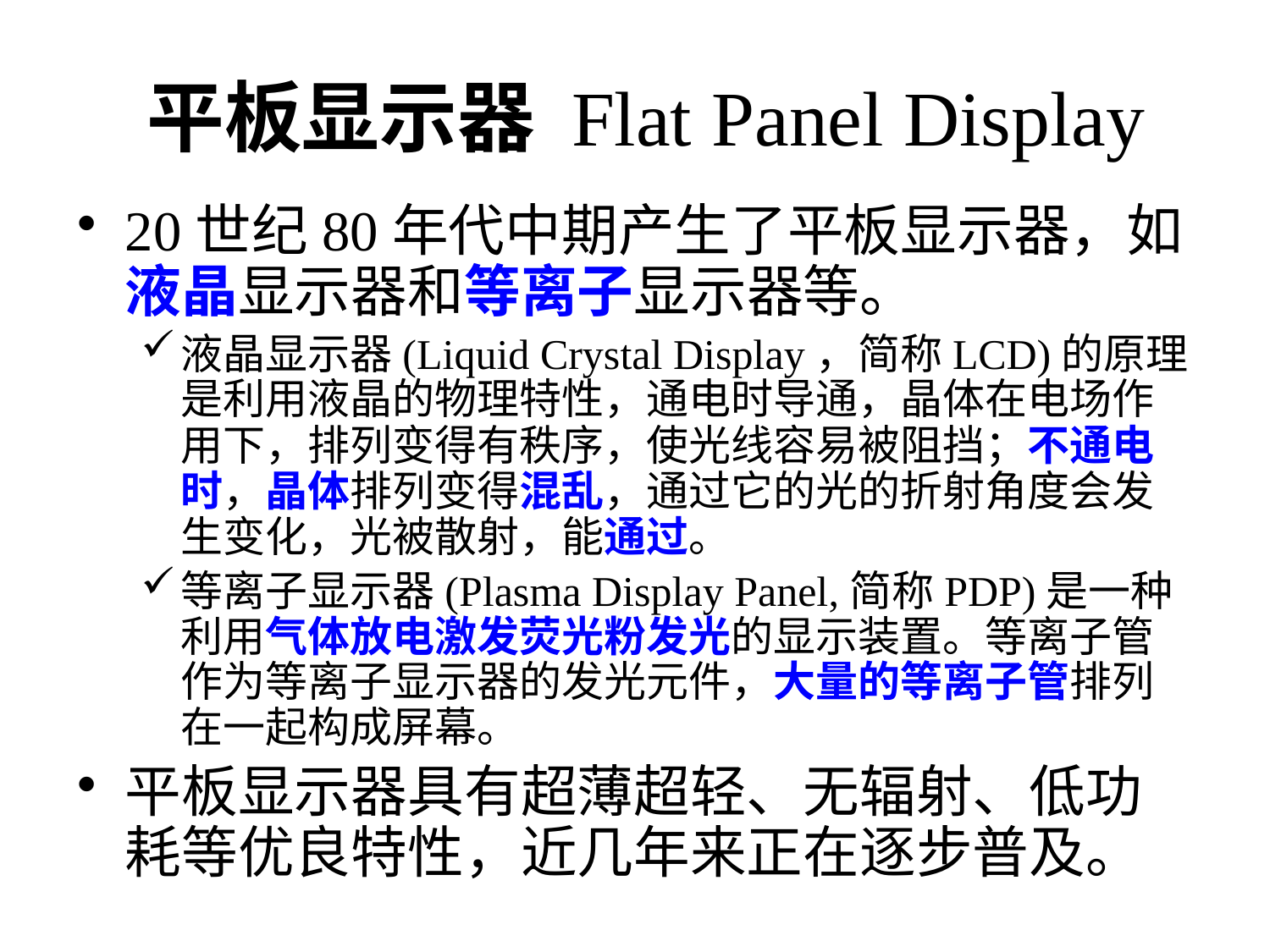

# 平板显示器 Flat Panel Display
20世纪80年代中期产生了平板显示器，如液晶显示器和等离子显示器等。
液晶显示器(Liquid Crystal Display，简称LCD)的原理是利用液晶的物理特性，通电时导通，晶体在电场作用下，排列变得有秩序，使光线容易被阻挡；不通电时，晶体排列变得混乱，通过它的光的折射角度会发生变化，光被散射，能通过。
等离子显示器(Plasma Display Panel,简称PDP)是一种利用气体放电激发荧光粉发光的显示装置。等离子管作为等离子显示器的发光元件，大量的等离子管排列在一起构成屏幕。
平板显示器具有超薄超轻、无辐射、低功耗等优良特性，近几年来正在逐步普及。